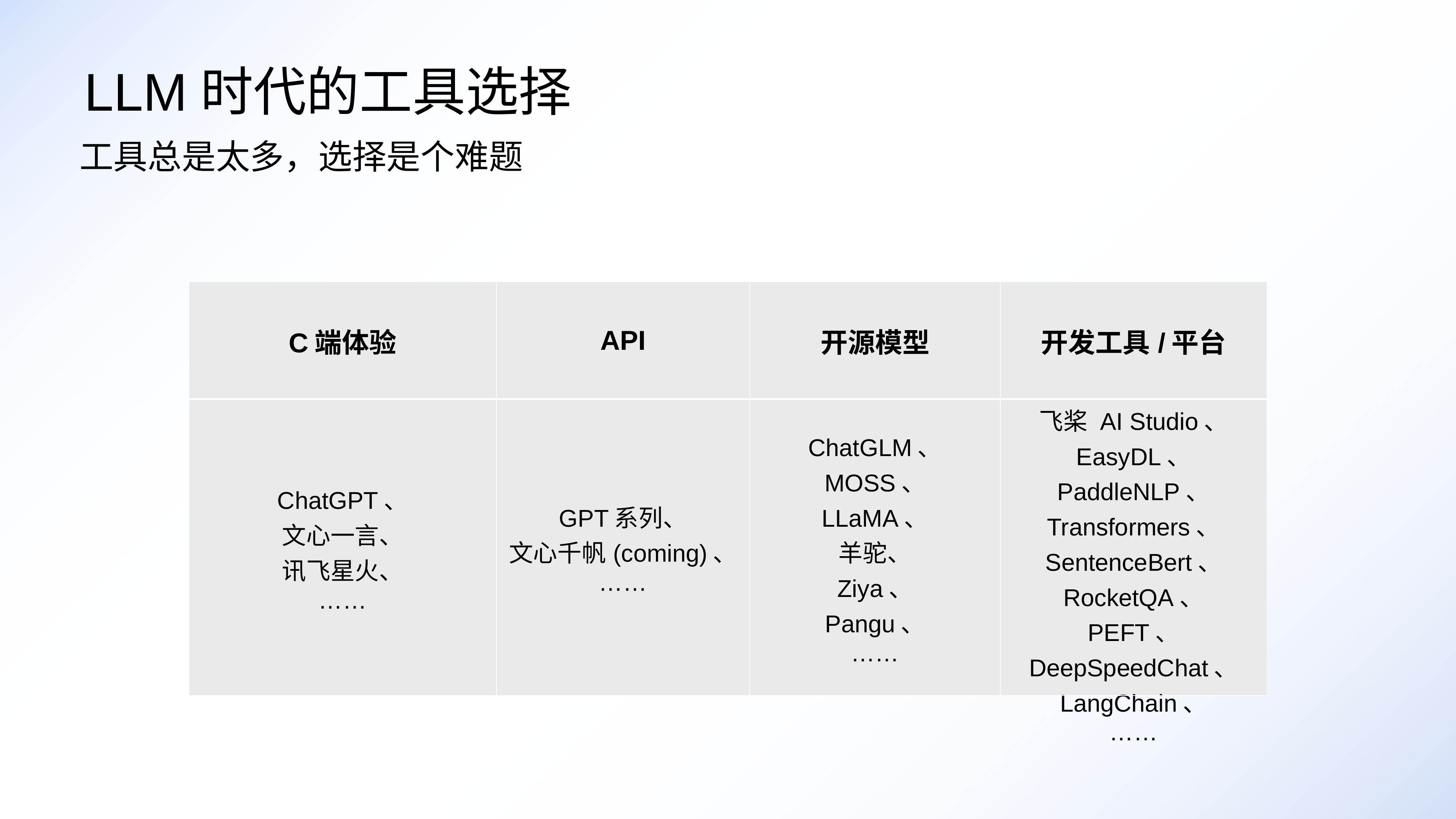

LLM时代的工具选择
工具总是太多，选择是个难题
| C端体验 | API | 开源模型 | 开发工具/平台 |
| --- | --- | --- | --- |
| ChatGPT、 文心一言、 讯飞星火、 …… | GPT系列、 文心千帆(coming)、 …… | ChatGLM、 MOSS、 LLaMA、 羊驼、 Ziya、 Pangu、 …… | 飞桨 AI Studio、 EasyDL、 PaddleNLP、 Transformers、 SentenceBert、 RocketQA、 PEFT、 DeepSpeedChat、 LangChain、 …… |